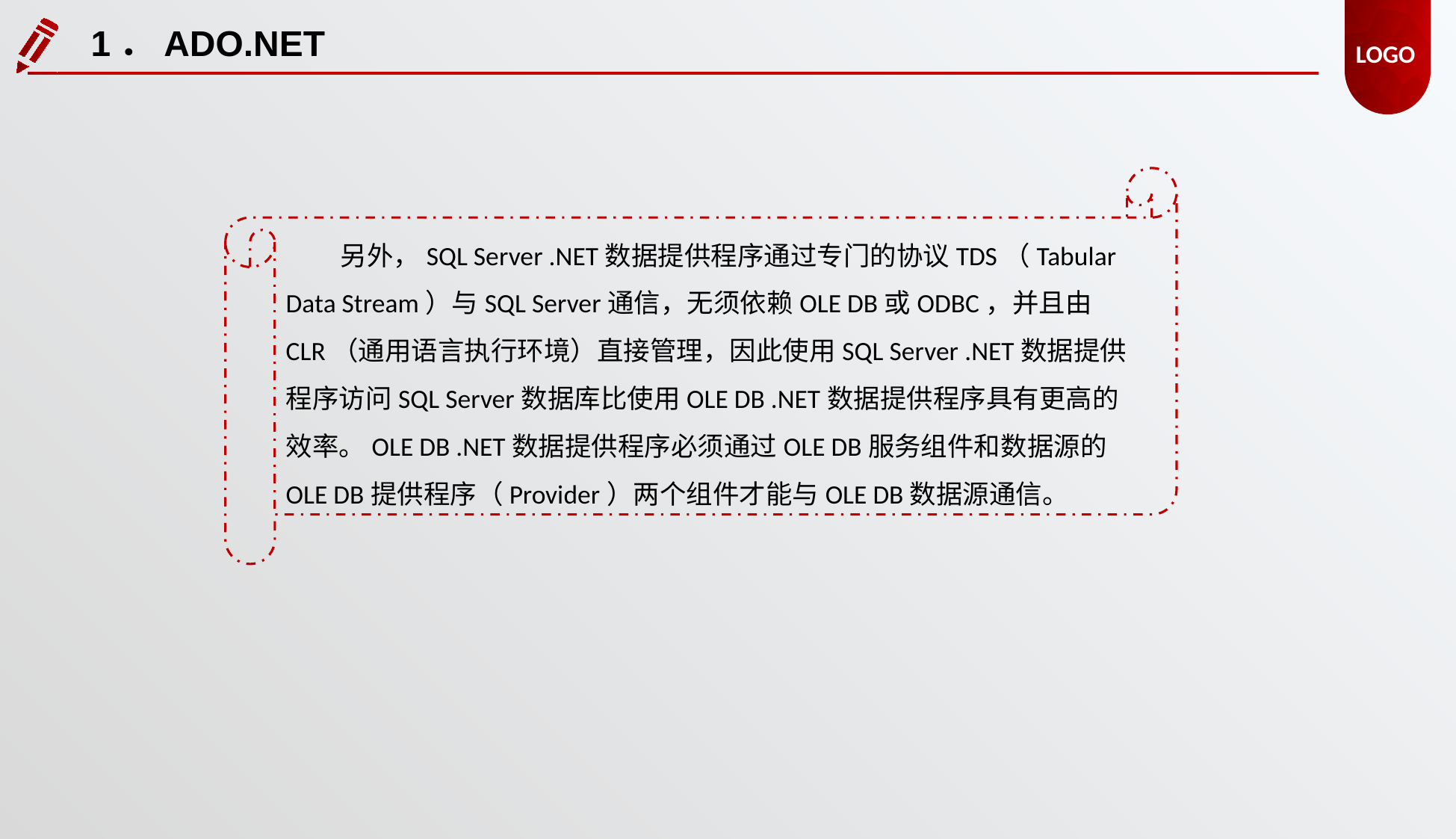

1．ADO.NET
另外，SQL Server .NET数据提供程序通过专门的协议TDS（Tabular Data Stream）与SQL Server通信，无须依赖OLE DB或ODBC，并且由CLR（通用语言执行环境）直接管理，因此使用SQL Server .NET数据提供程序访问SQL Server数据库比使用OLE DB .NET数据提供程序具有更高的效率。OLE DB .NET数据提供程序必须通过OLE DB服务组件和数据源的OLE DB提供程序（Provider）两个组件才能与OLE DB数据源通信。